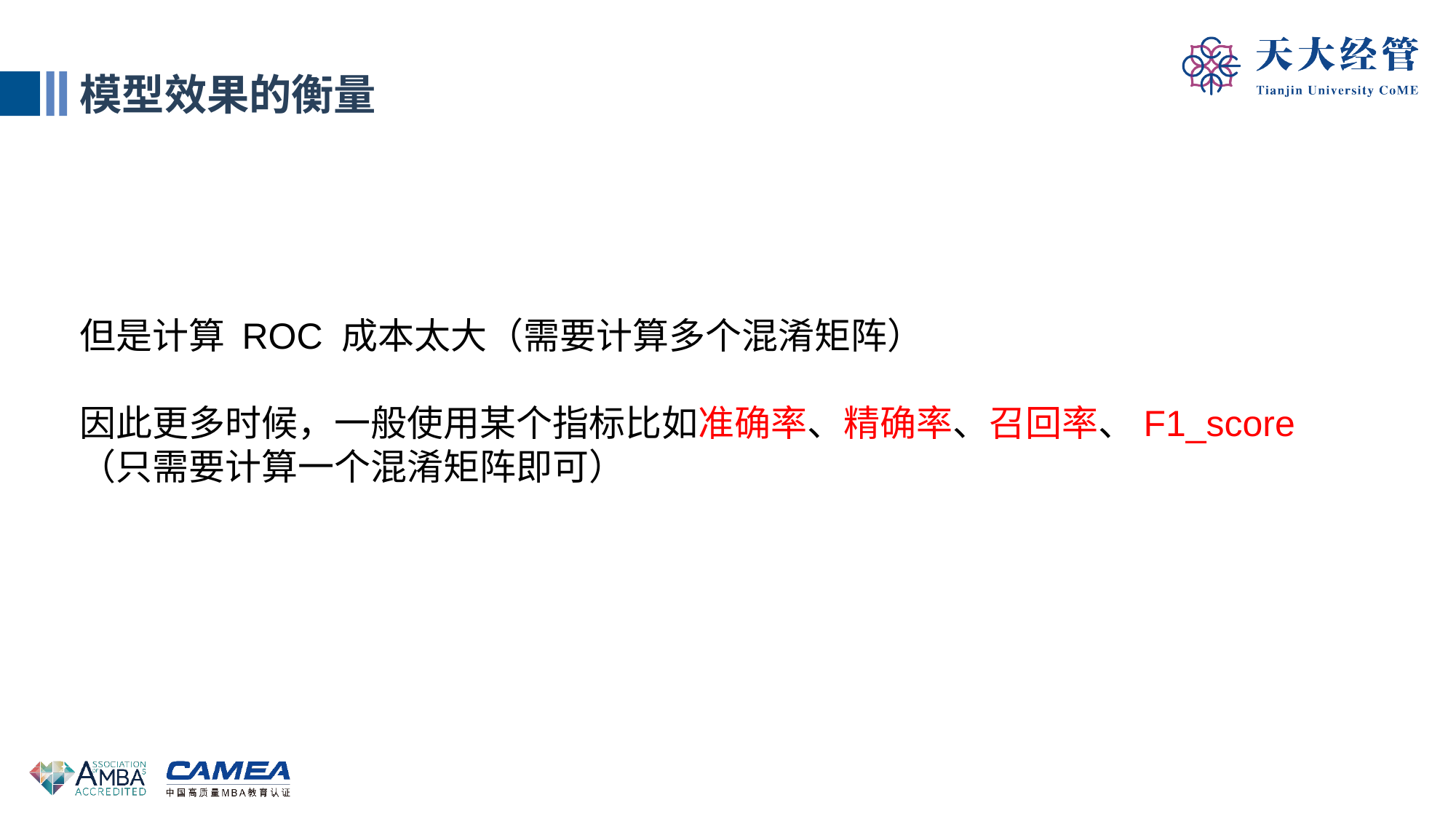

模型效果的衡量

但是计算 ROC 成本太大（需要计算多个混淆矩阵）

因此更多时候，一般使用某个指标比如准确率、精确率、召回率、F1_score
（只需要计算一个混淆矩阵即可）